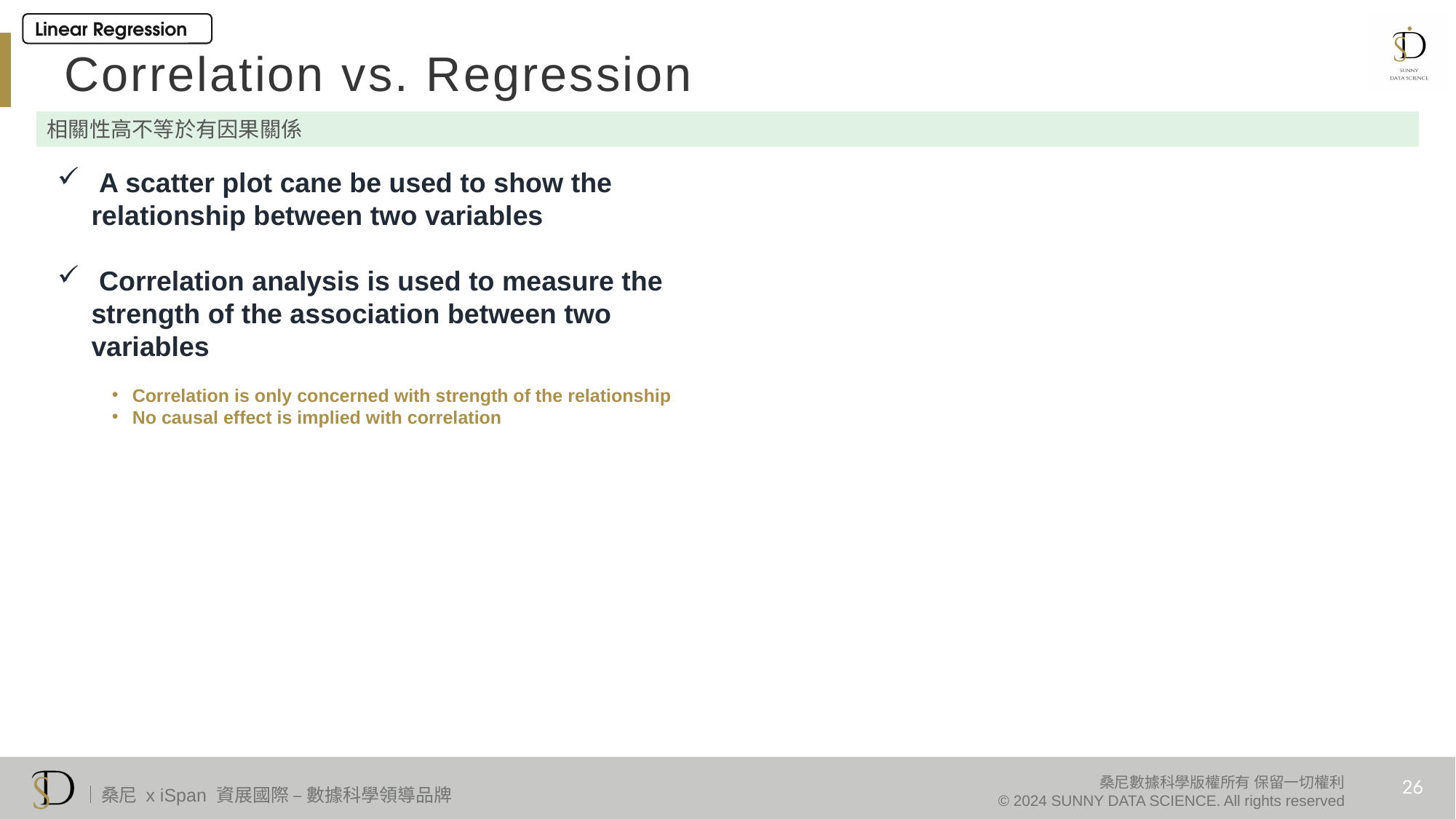

Linear Regression
Correlation vs. Regression
相關性高不等於有因果關係
 A scatter plot cane be used to show the relationship between two variables

 Correlation analysis is used to measure the strength of the association between two variables

Correlation is only concerned with strength of the relationship
No causal effect is implied with correlation